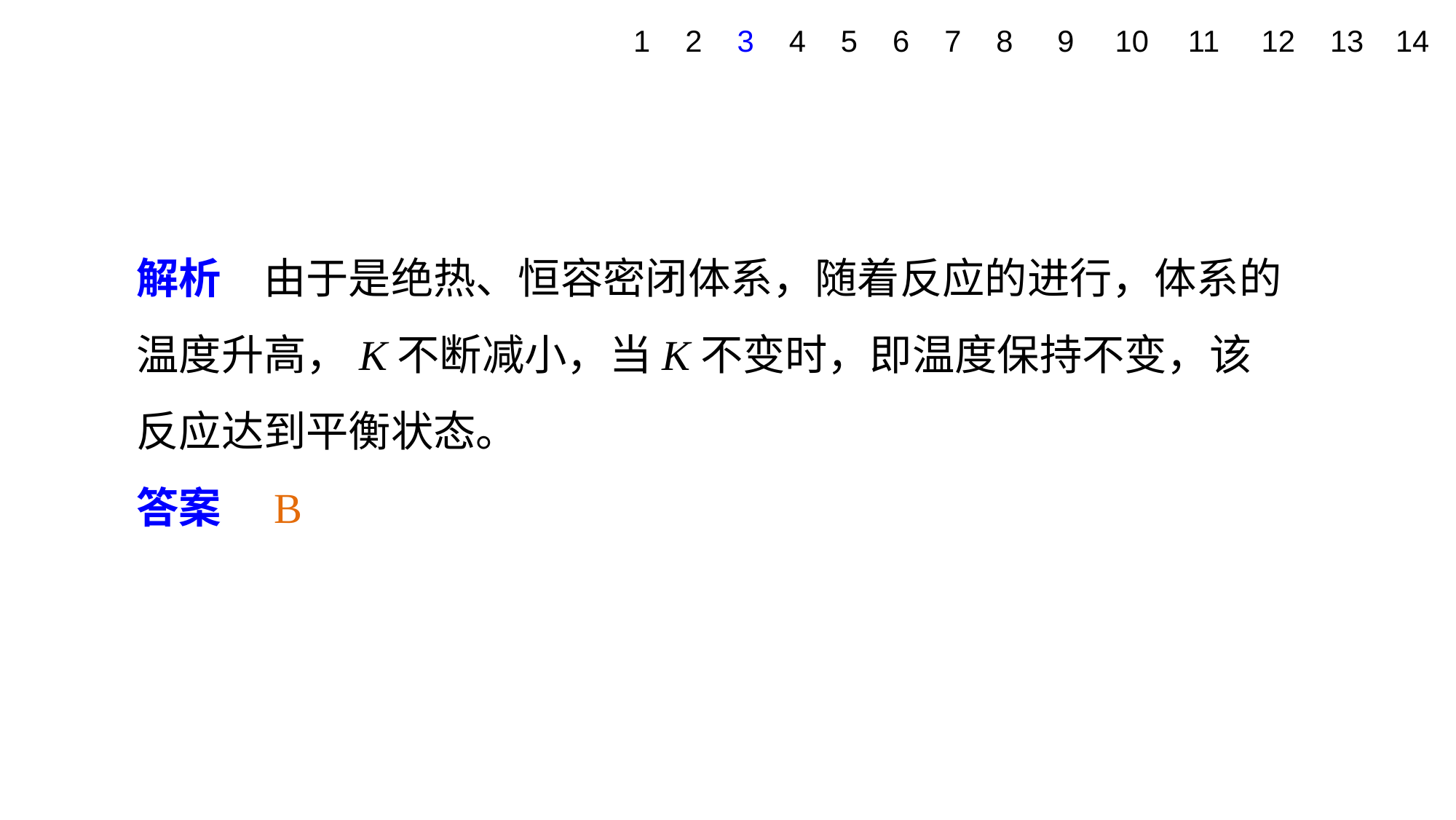

1
2
3
4
5
6
7
8
9
10
11
12
13
14
解析　由于是绝热、恒容密闭体系，随着反应的进行，体系的温度升高，K不断减小，当K不变时，即温度保持不变，该反应达到平衡状态。
答案　B